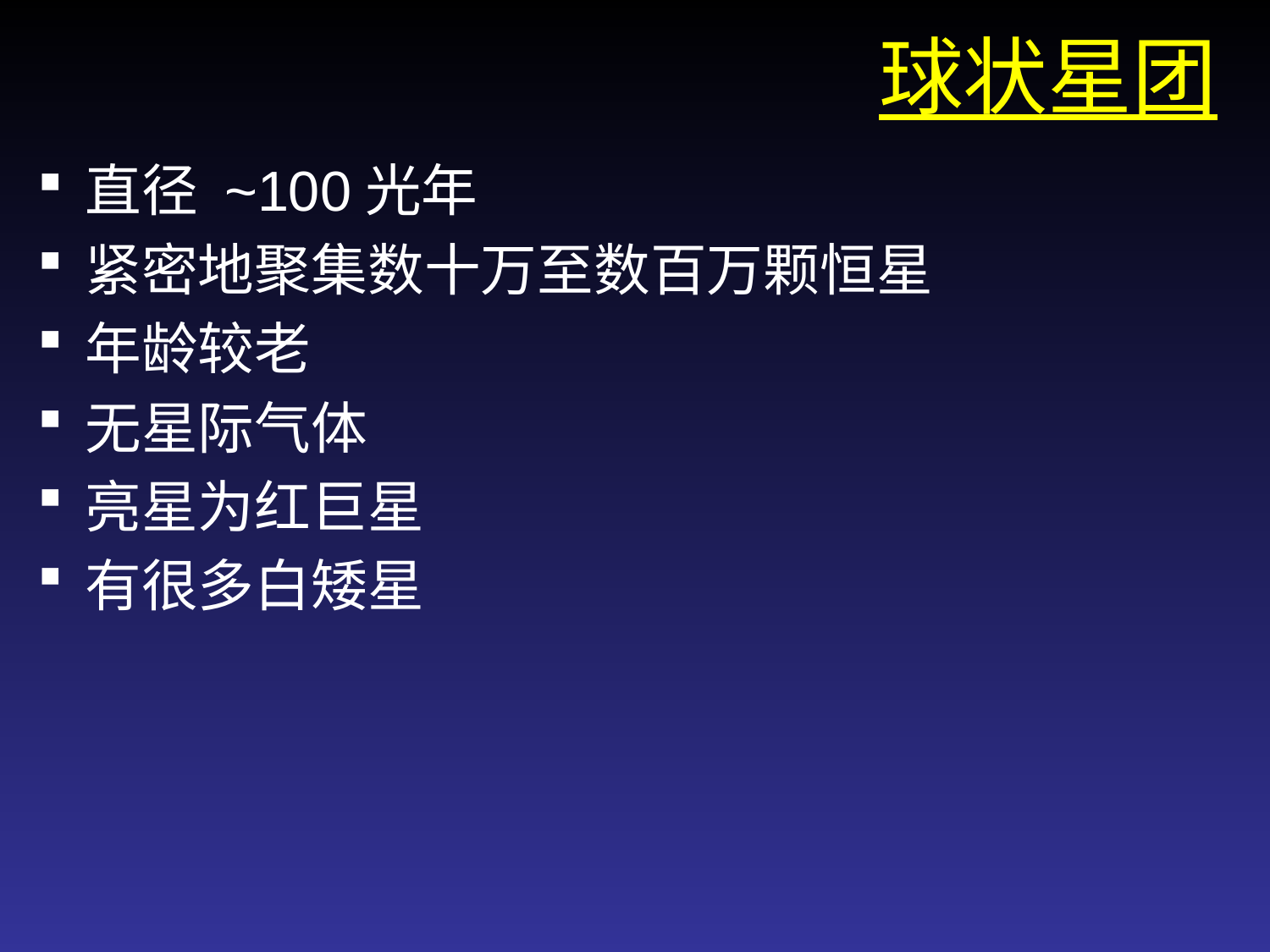

# 球状星团
直径 ~100光年
紧密地聚集数十万至数百万颗恒星
年龄较老
无星际气体
亮星为红巨星
有很多白矮星